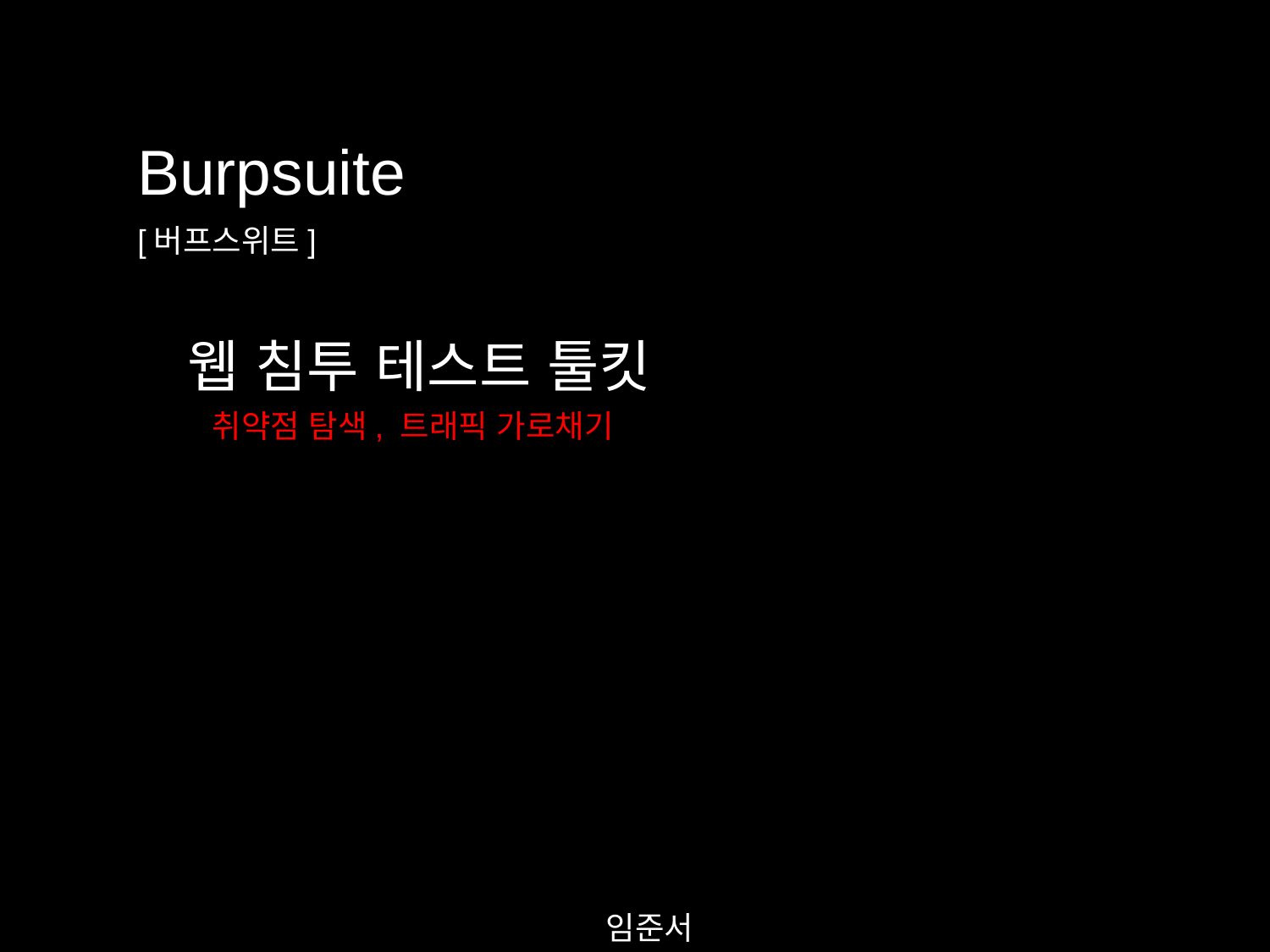

Burpsuite
[버프스위트]
웹 침투 테스트 툴킷
취약점 탐색, 트래픽 가로채기